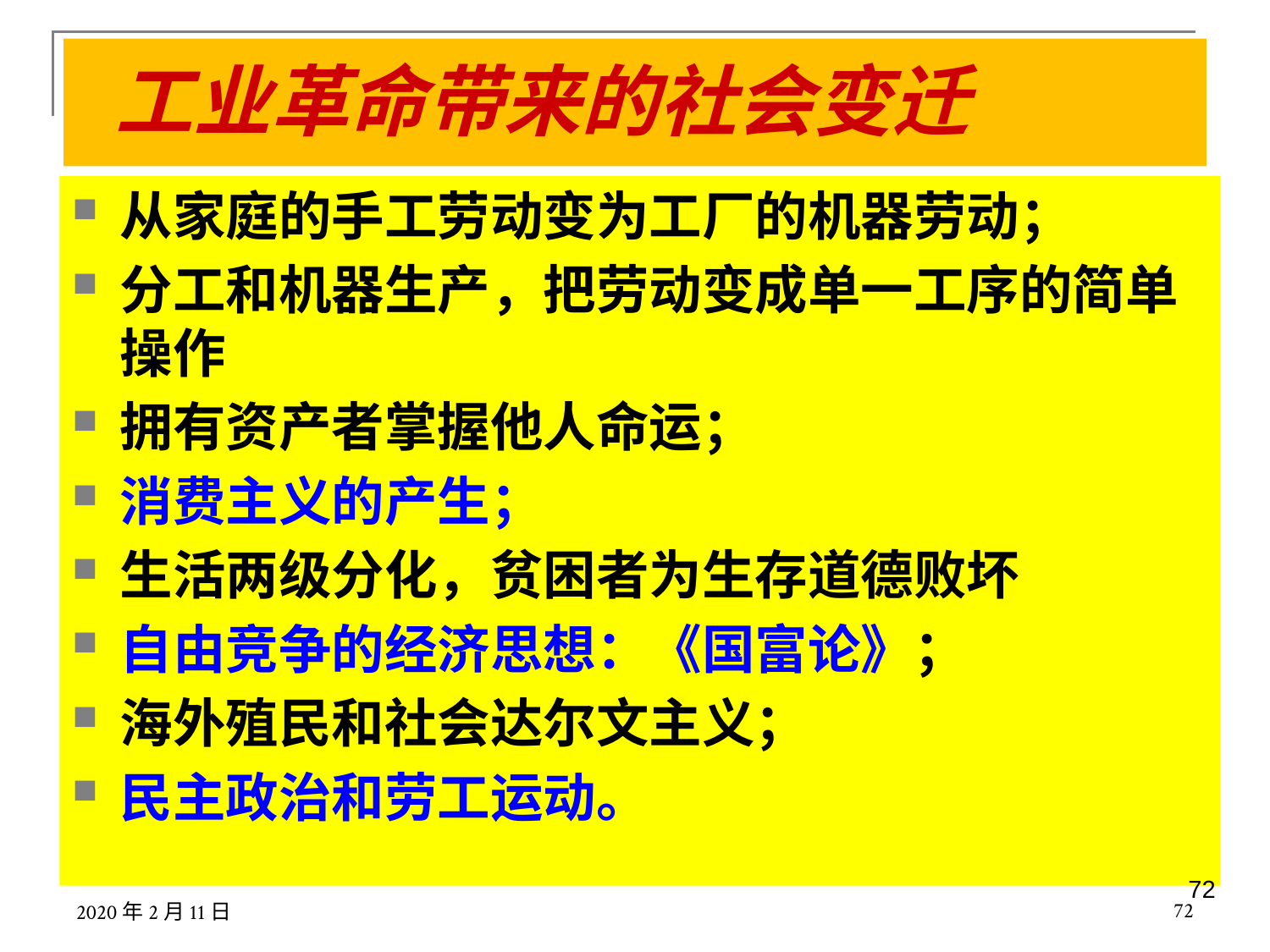

工业革命带来的社会变迁
从家庭的手工劳动变为工厂的机器劳动；
分工和机器生产，把劳动变成单一工序的简单操作
拥有资产者掌握他人命运；
消费主义的产生；
生活两级分化，贫困者为生存道德败坏
自由竞争的经济思想：《国富论》；
海外殖民和社会达尔文主义；
民主政治和劳工运动。
2020年2月11日
72
72